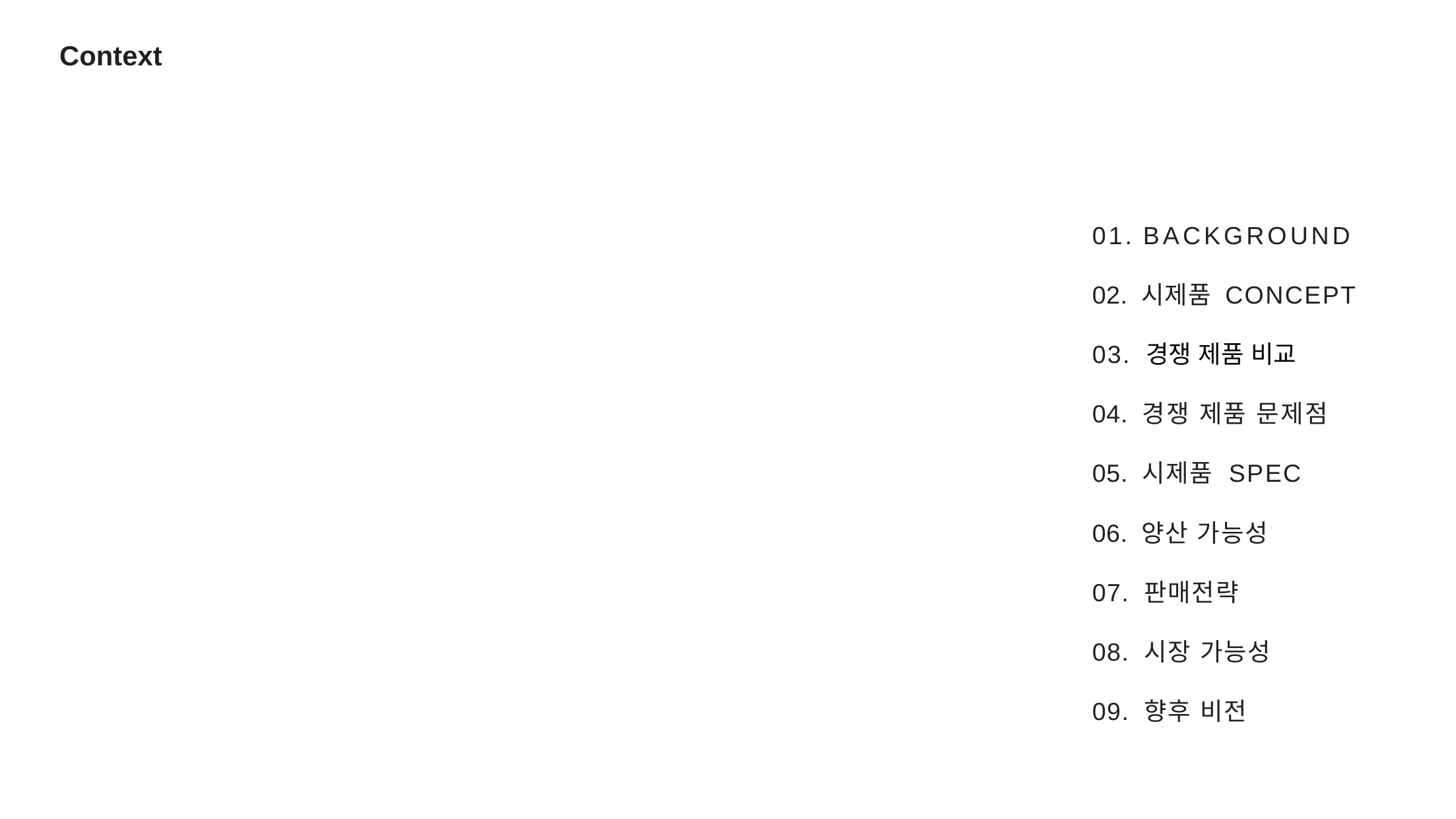

# Context
01. BACKGROUND

02. 시제품 CONCEPT

03. 경쟁 제품 비교

04. 경쟁 제품 문제점

05. 시제품 SPEC

06. 양산 가능성

07. 판매전략

08. 시장 가능성

09. 향후 비전